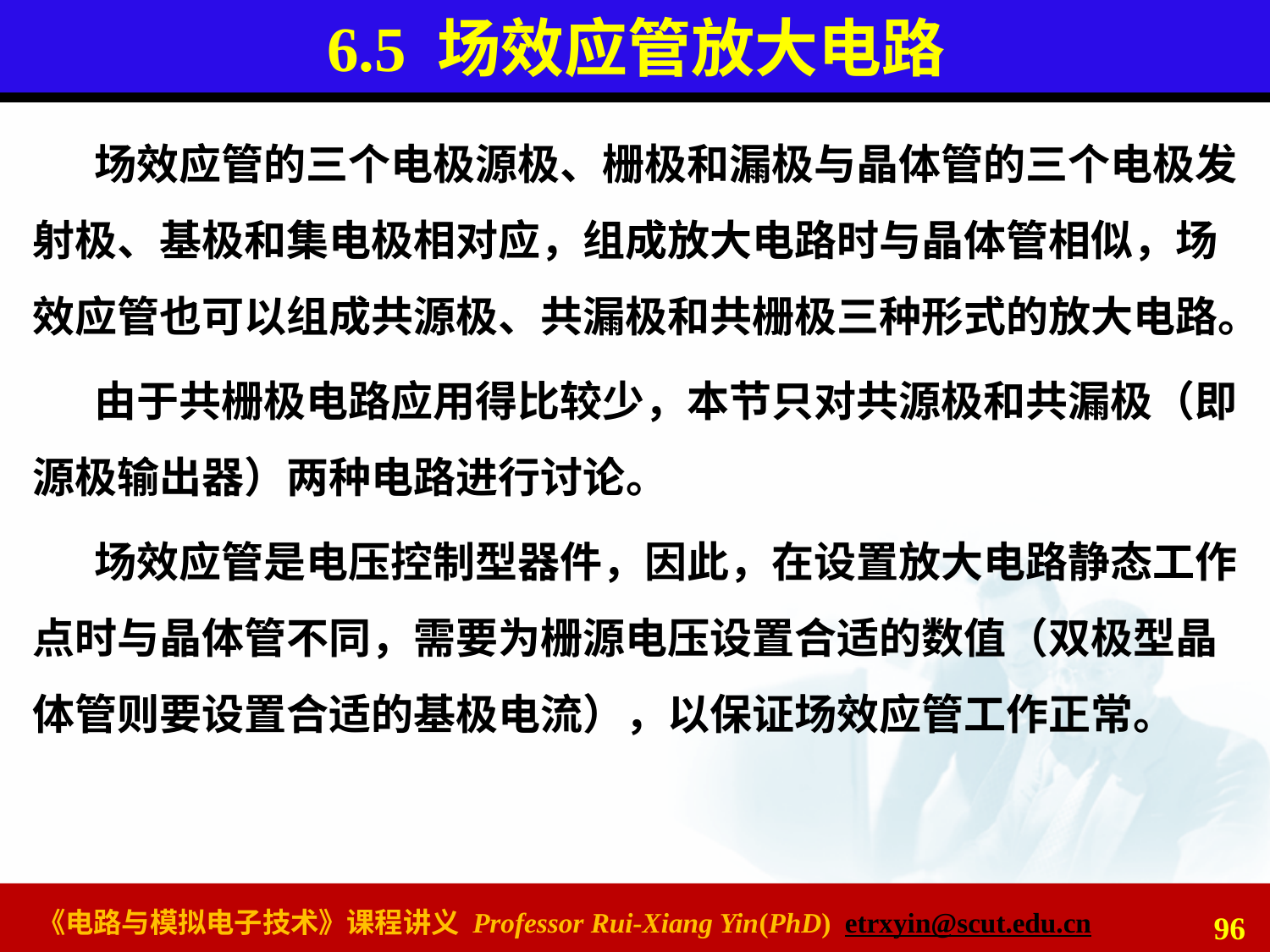

# 6.5 场效应管放大电路
场效应管的三个电极源极、栅极和漏极与晶体管的三个电极发射极、基极和集电极相对应，组成放大电路时与晶体管相似，场效应管也可以组成共源极、共漏极和共栅极三种形式的放大电路。
由于共栅极电路应用得比较少，本节只对共源极和共漏极（即源极输出器）两种电路进行讨论。
场效应管是电压控制型器件，因此，在设置放大电路静态工作点时与晶体管不同，需要为栅源电压设置合适的数值（双极型晶体管则要设置合适的基极电流），以保证场效应管工作正常。
96